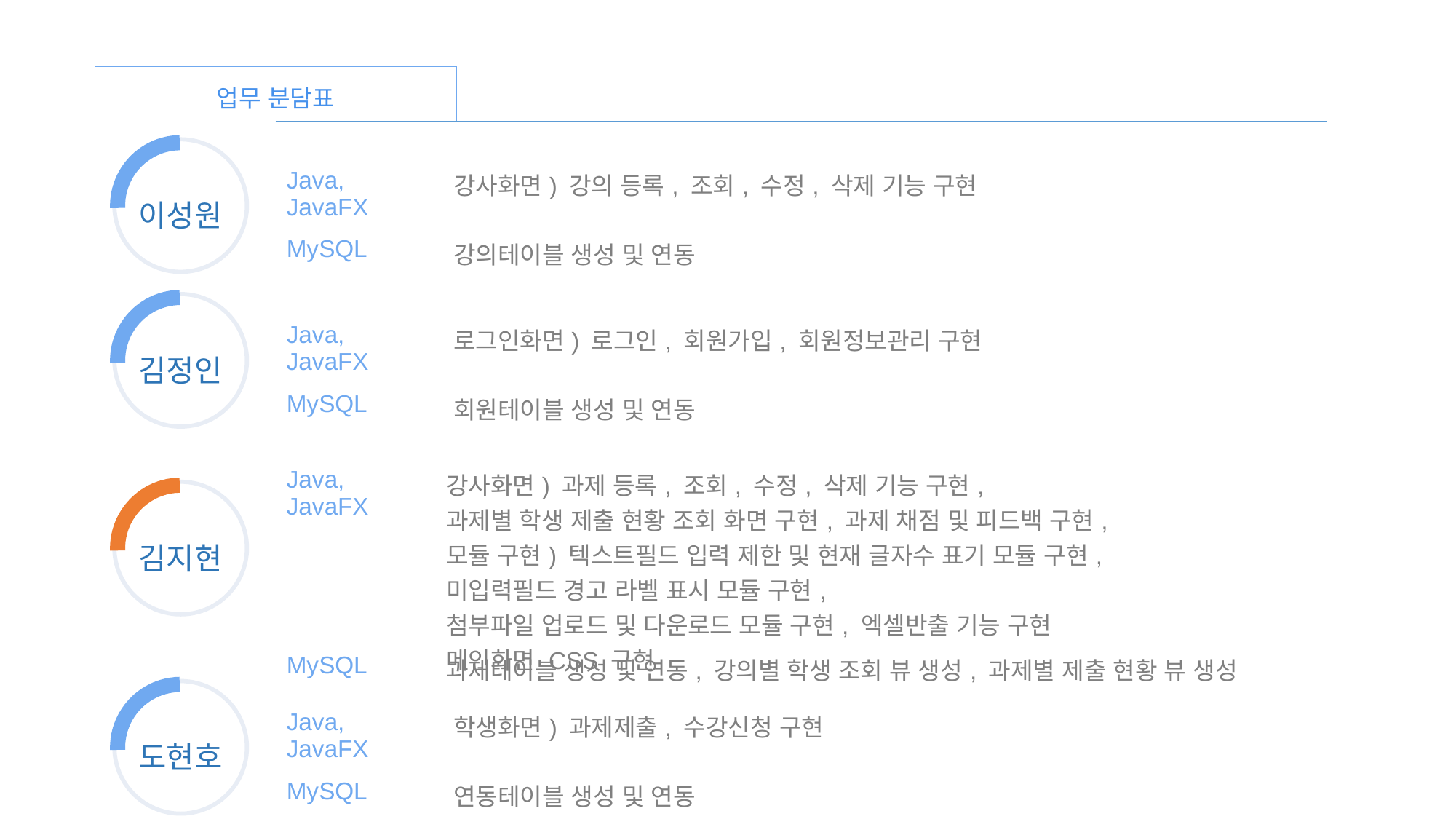

업무 분담표
이성원

| Java, JavaFX | 강사화면) 강의 등록, 조회, 수정, 삭제 기능 구현 |
| --- | --- |
| MySQL | 강의테이블 생성 및 연동 |
김정인

| Java, JavaFX | 로그인화면) 로그인, 회원가입, 회원정보관리 구현 |
| --- | --- |
| MySQL | 회원테이블 생성 및 연동 |
| Java, JavaFX | 강사화면) 과제 등록, 조회, 수정, 삭제 기능 구현, 과제별 학생 제출 현황 조회 화면 구현, 과제 채점 및 피드백 구현, 모듈 구현) 텍스트필드 입력 제한 및 현재 글자수 표기 모듈 구현, 미입력필드 경고 라벨 표시 모듈 구현, 첨부파일 업로드 및 다운로드 모듈 구현, 엑셀반출 기능 구현 메인화면 CSS 구현 |
| --- | --- |
| MySQL | 과제테이블 생성 및 연동, 강의별 학생 조회 뷰 생성, 과제별 제출 현황 뷰 생성 |
김지현

도현호

| Java, JavaFX | 학생화면) 과제제출, 수강신청 구현 |
| --- | --- |
| MySQL | 연동테이블 생성 및 연동 |